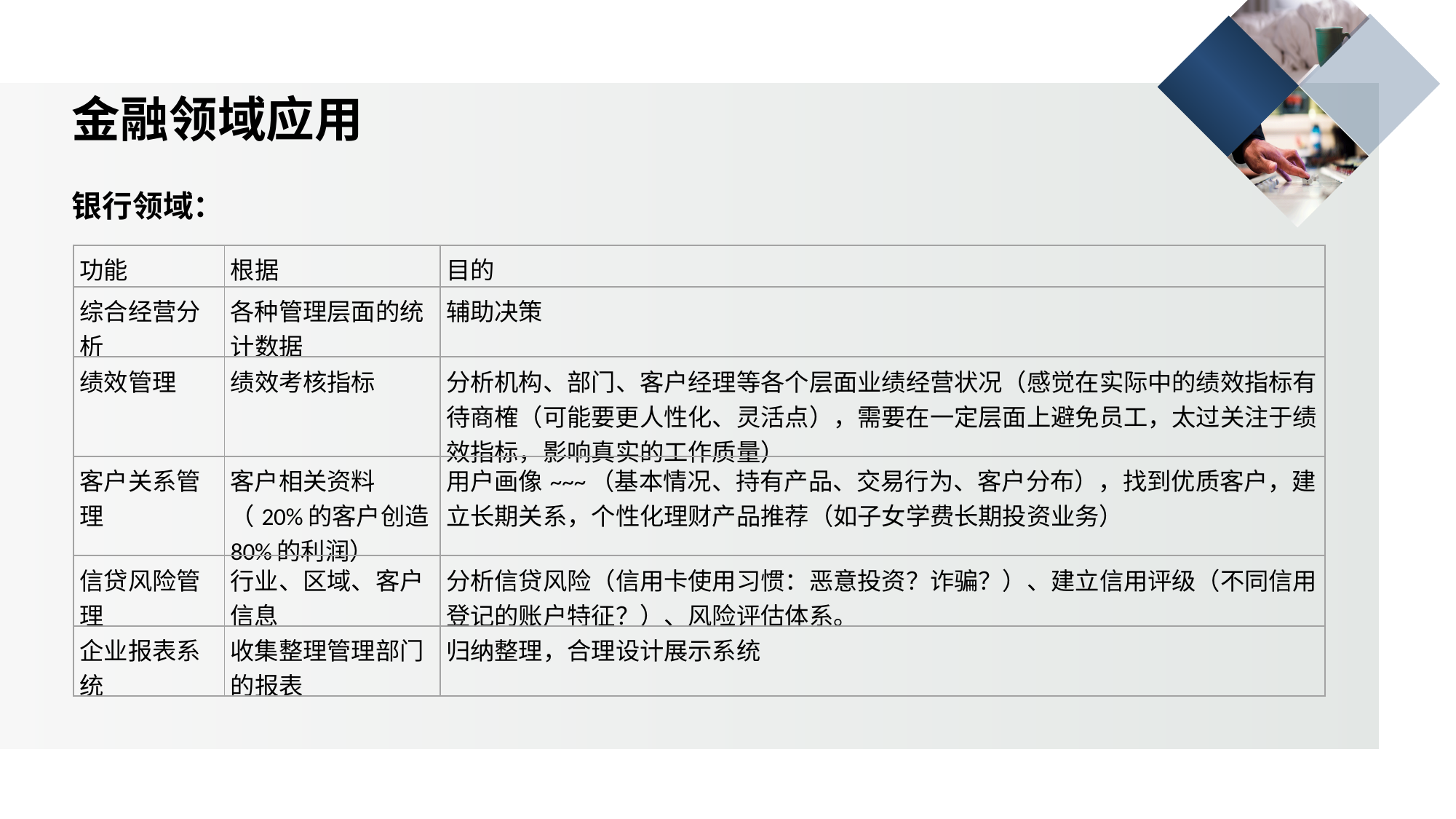

MORE  THEN  TEMPLATE

金融领域应用

银行领域：

| 功能 | 根据 | 目的 |
| --- | --- | --- |
| 综合经营分析 | 各种管理层面的统计数据 | 辅助决策 |
| 绩效管理 | 绩效考核指标 | 分析机构、部门、客户经理等各个层面业绩经营状况（感觉在实际中的绩效指标有待商榷（可能要更人性化、灵活点），需要在一定层面上避免员工，太过关注于绩效指标，影响真实的工作质量） |
| 客户关系管理 | 客户相关资料（20%的客户创造80%的利润） | 用户画像~~~（基本情况、持有产品、交易行为、客户分布），找到优质客户，建立长期关系，个性化理财产品推荐（如子女学费长期投资业务） |
| 信贷风险管理 | 行业、区域、客户信息 | 分析信贷风险（信用卡使用习惯：恶意投资？诈骗？）、建立信用评级（不同信用登记的账户特征？）、风险评估体系。 |
| 企业报表系统 | 收集整理管理部门的报表 | 归纳整理，合理设计展示系统 |